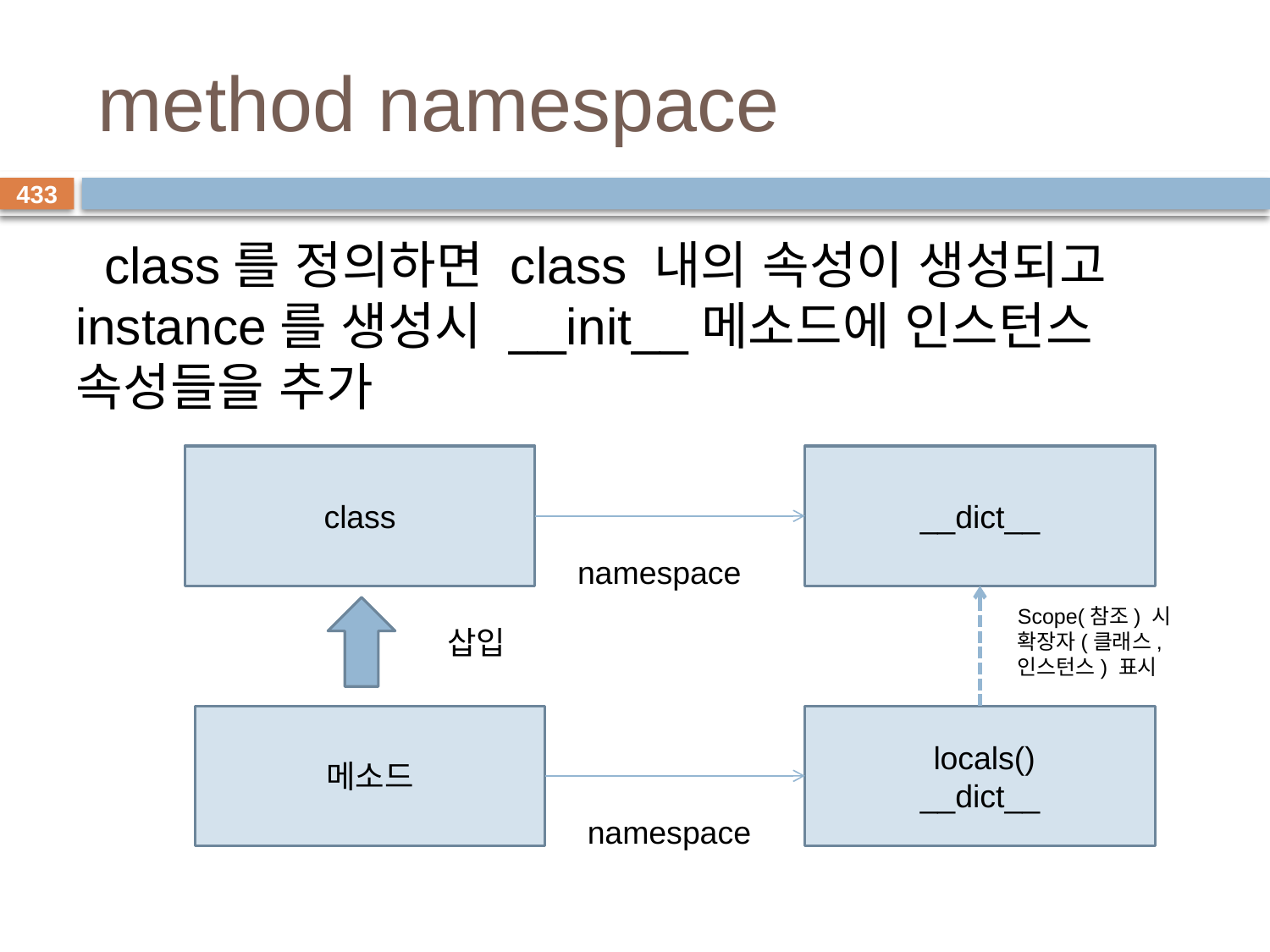

# method namespace
433
  class를 정의하면 class 내의 속성이 생성되고 instance를 생성시 __init__메소드에 인스턴스 속성들을 추가
class
__dict__
namespace
Scope(참조) 시 확장자(클래스, 인스턴스) 표시

삽입
메소드
 locals()
__dict__
namespace